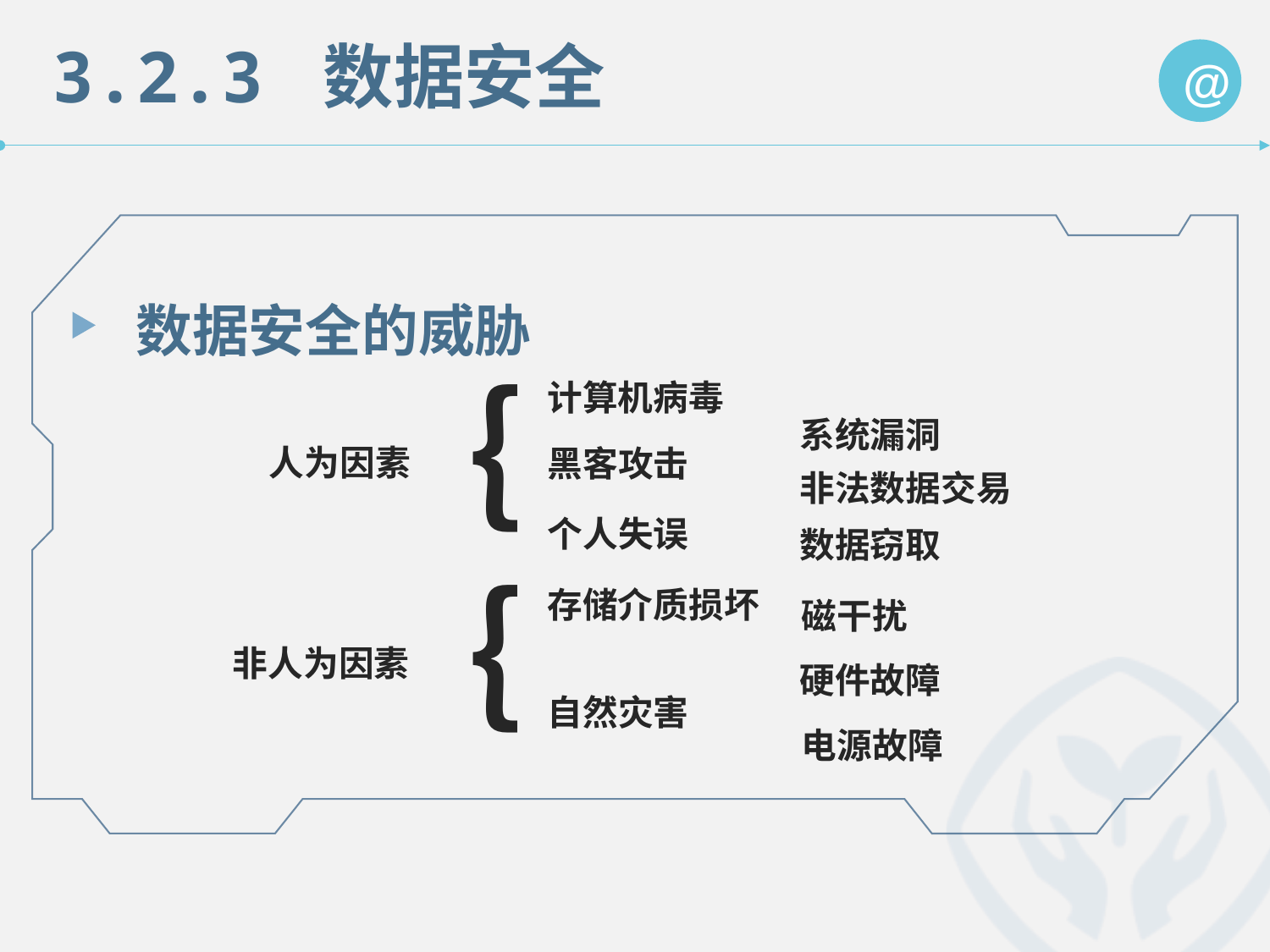

3.2.3 数据安全
@

数据安全的威胁

｛
计算机病毒
系统漏洞
人为因素
黑客攻击
非法数据交易
个人失误
数据窃取
｛
存储介质损坏
磁干扰
非人为因素
硬件故障
自然灾害
电源故障